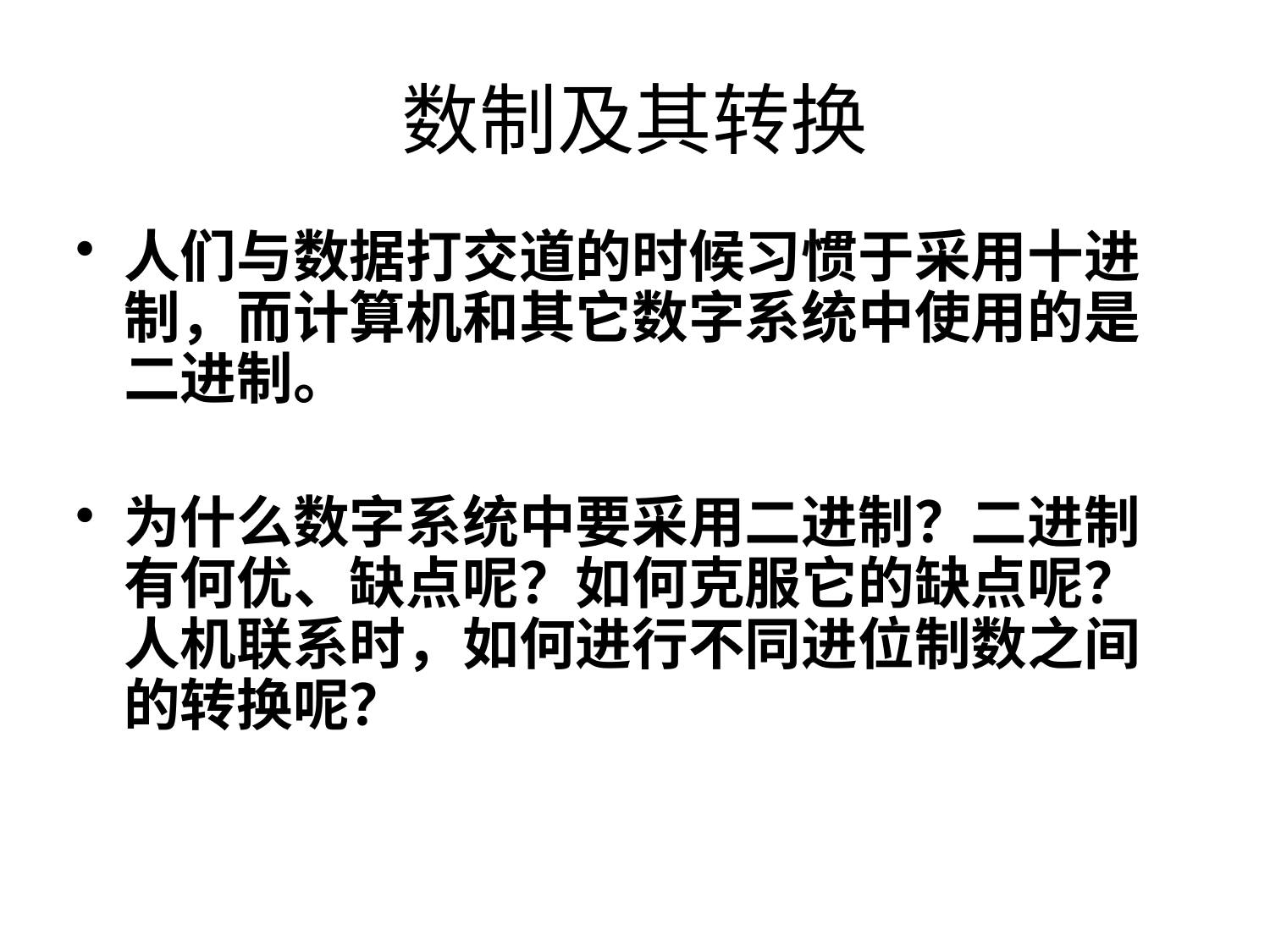

# 数制及其转换
人们与数据打交道的时候习惯于采用十进制，而计算机和其它数字系统中使用的是二进制。

为什么数字系统中要采用二进制？二进制有何优、缺点呢？如何克服它的缺点呢？人机联系时，如何进行不同进位制数之间的转换呢？